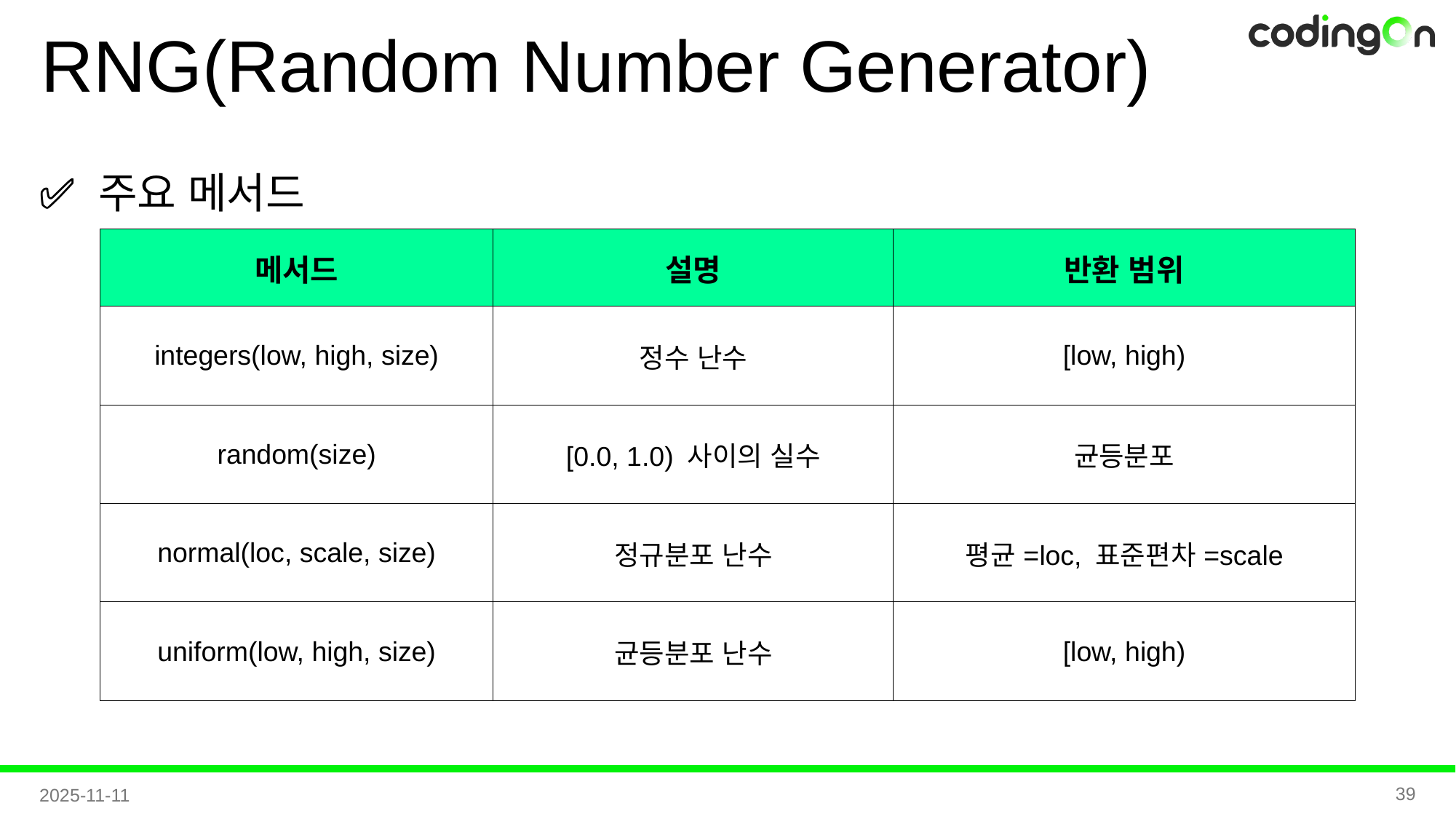

# RNG(Random Number Generator)
✅ 주요 메서드
| 메서드 | 설명 | 반환 범위 |
| --- | --- | --- |
| integers(low, high, size) | 정수 난수 | [low, high) |
| random(size) | [0.0, 1.0) 사이의 실수 | 균등분포 |
| normal(loc, scale, size) | 정규분포 난수 | 평균=loc, 표준편차=scale |
| uniform(low, high, size) | 균등분포 난수 | [low, high) |
39
2025-11-11